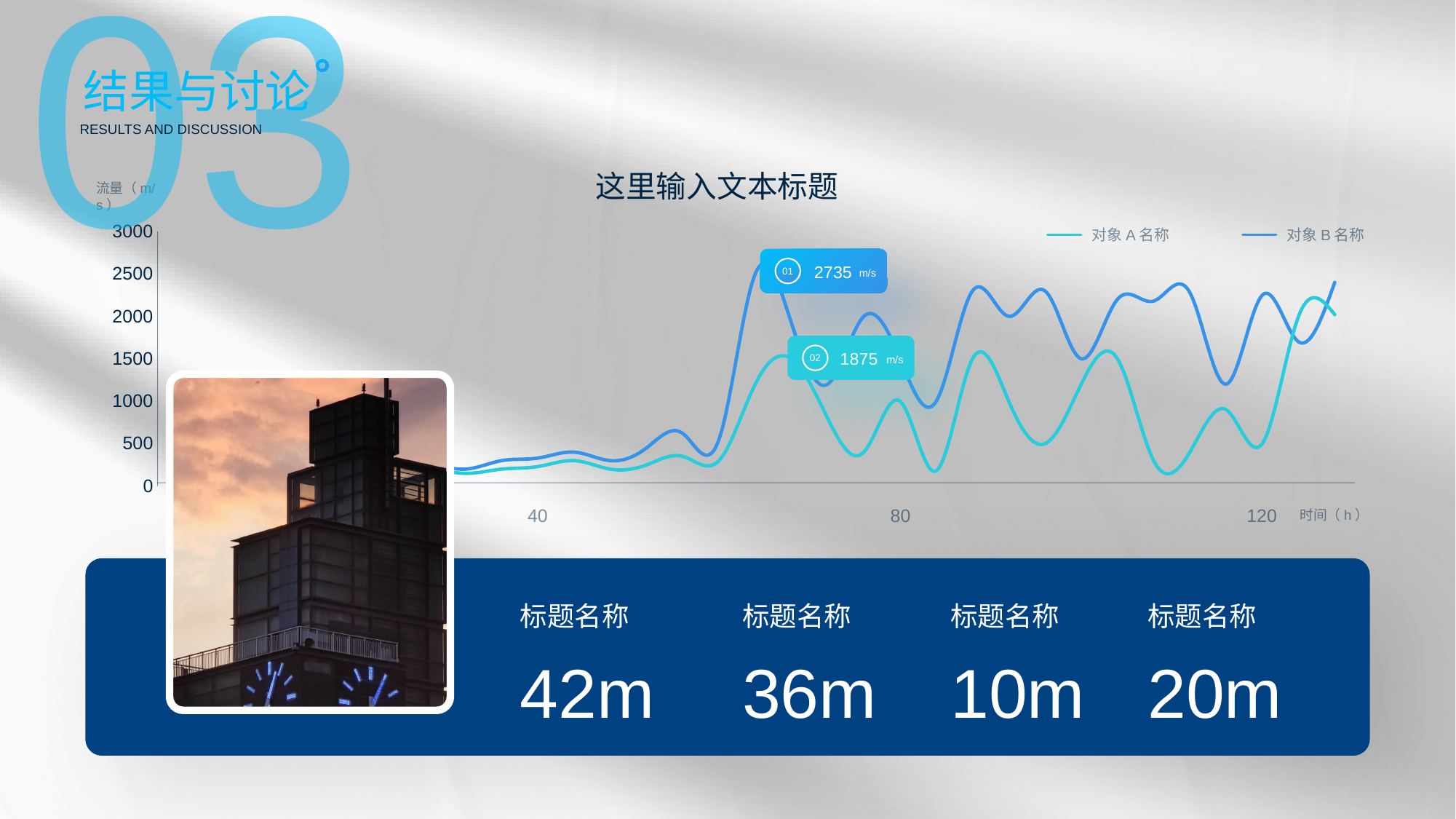

03
结果与讨论

RESULTS AND DISCUSSION
这里输入文本标题
流量（m/s）

### Chart

| Category | 系列 1 | 2 |
|---|---|---|
| 0 | 90.0 | 90.0 |
| 4 | 95.0 | 85.0 |
| 8 | 100.0 | 85.0 |
| 12 | 110.0 | 80.0 |
| 16 | 400.0 | 200.0 |
| 20 | 600.0 | 300.0 |
| 24 | 300.0 | 200.0 |
| 28 | 250.0 | 200.0 |
| 32 | 200.0 | 150.0 |
| 36 | 300.0 | 200.0 |
| 40 | 330.0 | 230.0 |
| 44 | 400.0 | 300.0 |
| 48 | 300.0 | 200.0 |
| 52 | 450.0 | 250.0 |
| 56 | 620.0 | 350.0 |
| 60 | 550.0 | 300.0 |
| 64 | 2500.0 | 1200.0 |
| 68 | 1922.0 | 1500.0 |
| 72 | 1200.0 | 800.0 |
| 76 | 2000.0 | 400.0 |
| 80 | 1500.0 | 1000.0 |
| 84 | 1000.0 | 180.0 |
| 88 | 2300.0 | 1500.0 |
| 92 | 2000.0 | 1000.0 |
| 96 | 2300.0 | 500.0 |
| 100 | 1500.0 | 1200.0 |
| 104 | 2200.0 | 1500.0 |
| 108 | 2180.0 | 300.0 |
| 112 | 2280.0 | 400.0 |
| 116 | 1200.0 | 900.0 |
| 120 | 2250.0 | 500.0 |
| 124 | 1700.0 | 2000.0 |
| 128 | 2400.0 | 2020.0 |
对象A名称
对象B名称

2735

01
m/s

1875

02
m/s

40
80
120
时间（h）

标题名称
42m
标题名称
36m
标题名称
10m
标题名称
20m